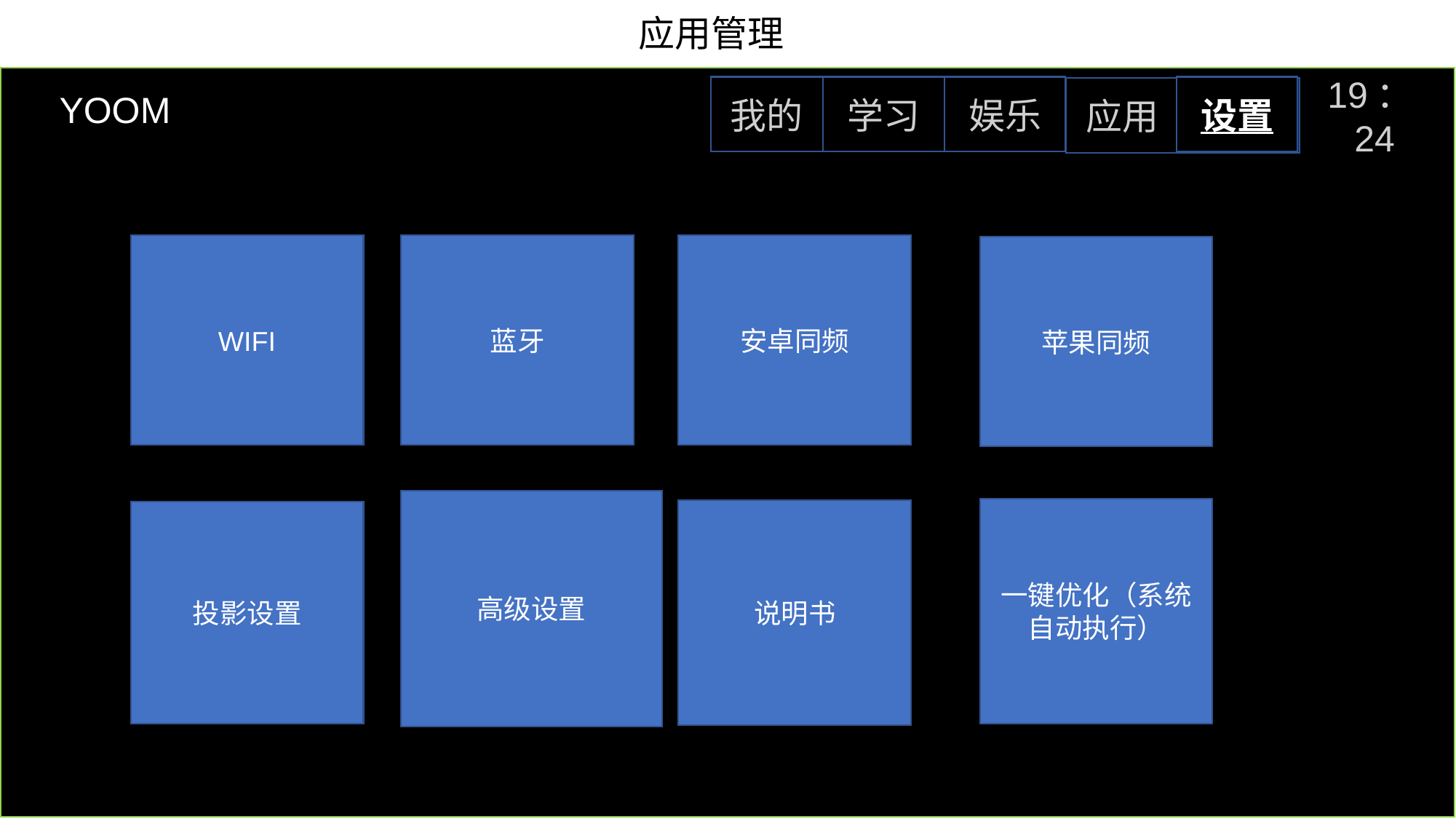

# 应用管理

YOOM
设置
我的
学习
娱乐
应用
设置
19：24
WIFI
蓝牙
安卓同频
苹果同频
高级设置
一键优化（系统自动执行）
说明书
投影设置